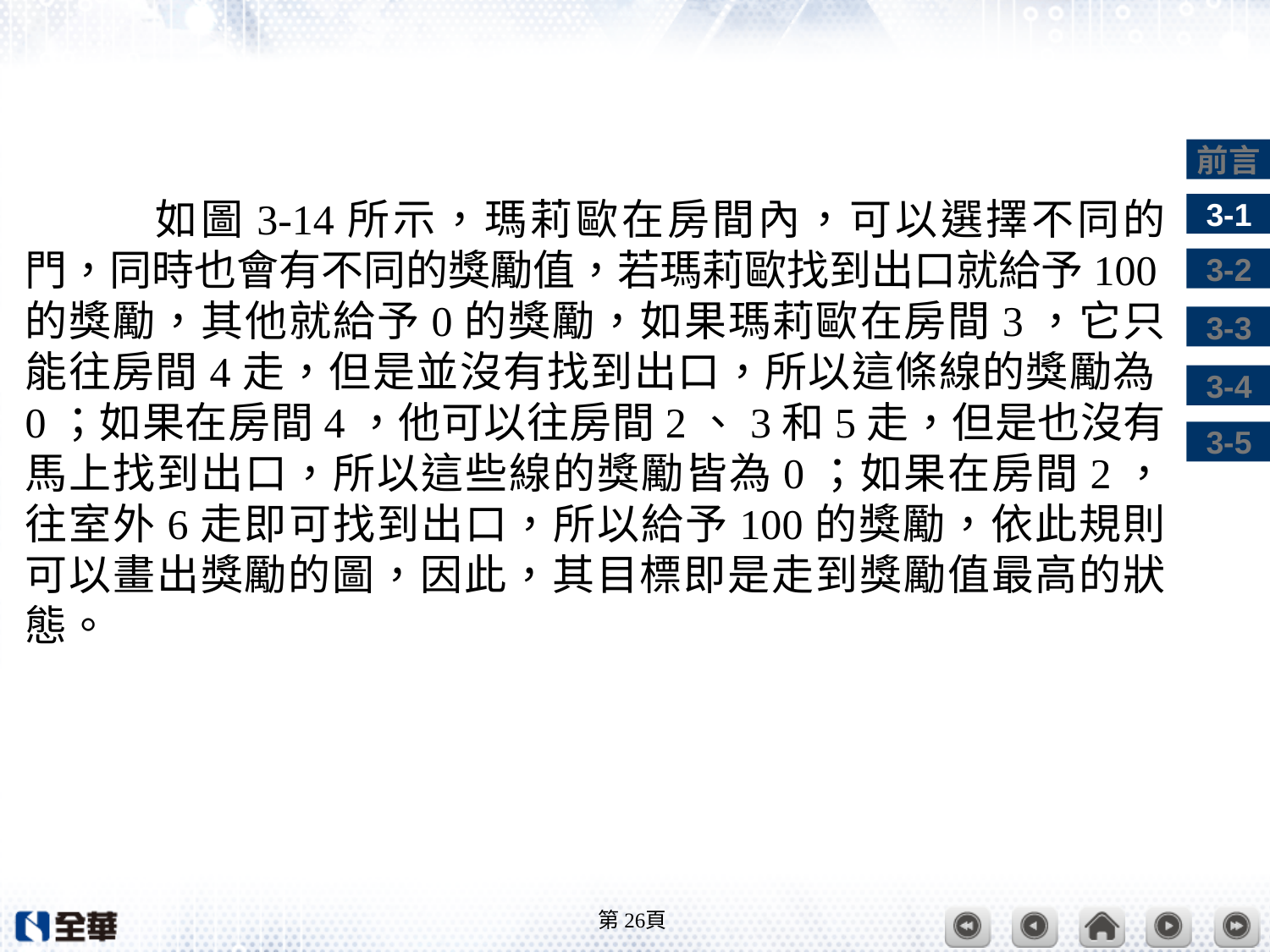

#
	如圖3-14所示，瑪莉歐在房間內，可以選擇不同的門，同時也會有不同的獎勵值，若瑪莉歐找到出口就給予100的獎勵，其他就給予0的獎勵，如果瑪莉歐在房間3，它只能往房間4走，但是並沒有找到出口，所以這條線的獎勵為0；如果在房間4，他可以往房間2、3和5走，但是也沒有馬上找到出口，所以這些線的獎勵皆為0；如果在房間2，往室外6走即可找到出口，所以給予100的獎勵，依此規則可以畫出獎勵的圖，因此，其目標即是走到獎勵值最高的狀態。